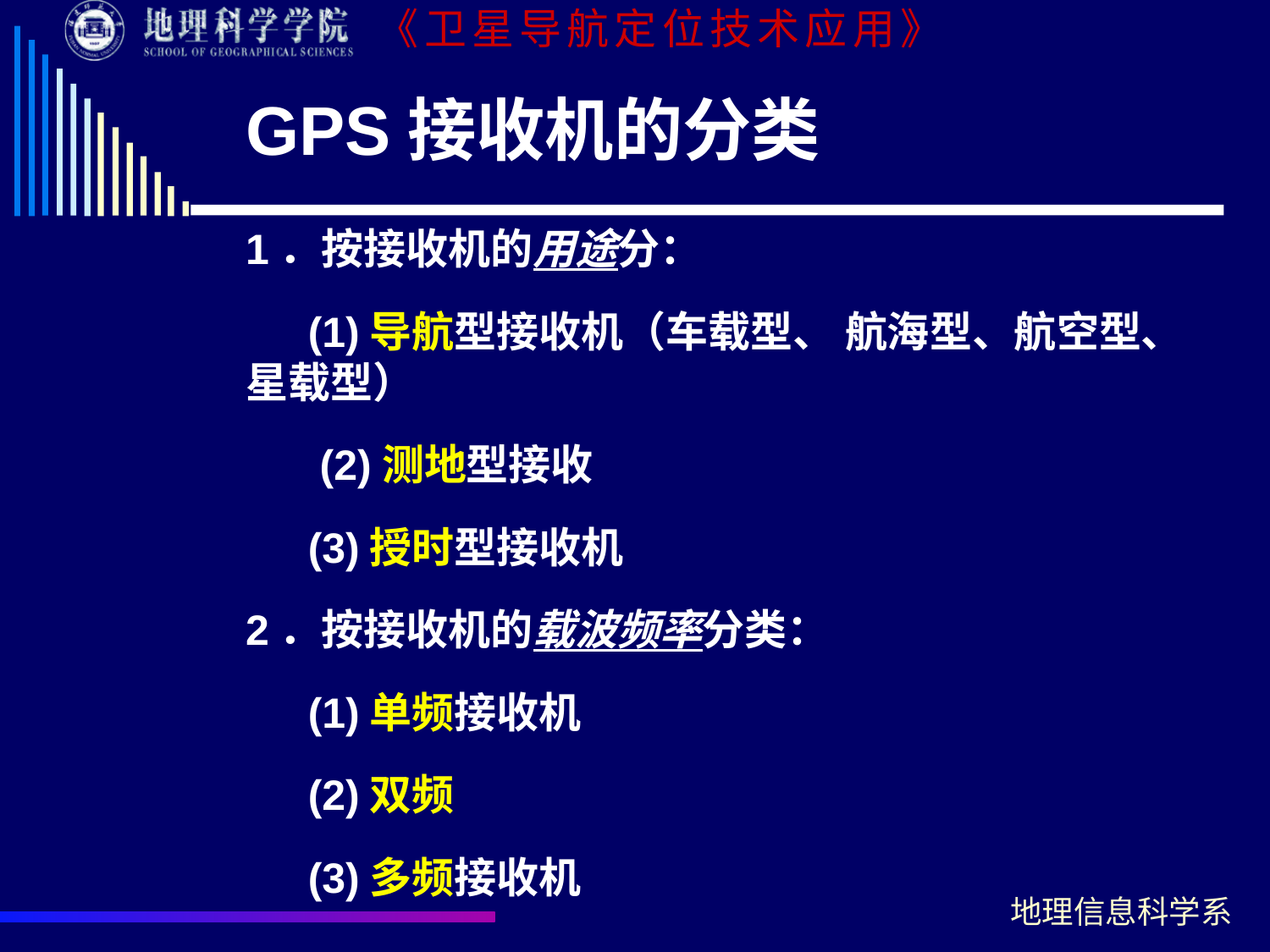

# GPS接收机的分类
1．按接收机的用途分：
(1)导航型接收机（车载型、 航海型、航空型、 星载型）
 (2)测地型接收
(3)授时型接收机
2．按接收机的载波频率分类：
(1)单频接收机
(2)双频
(3)多频接收机